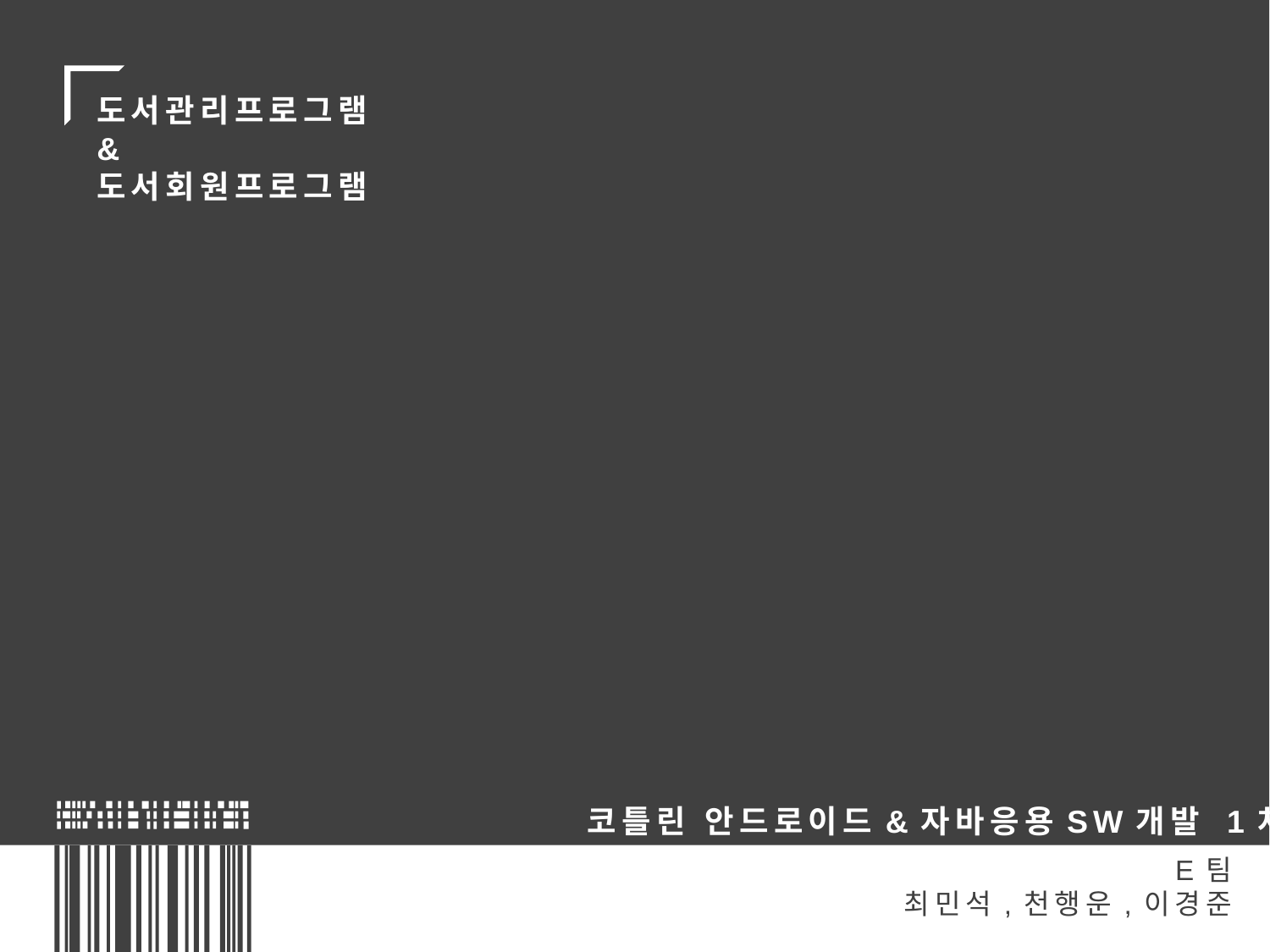

도서관리프로그램
&
도서회원프로그램
코틀린 안드로이드&자바응용SW개발 1차

E팀
최민석,천행운,이경준